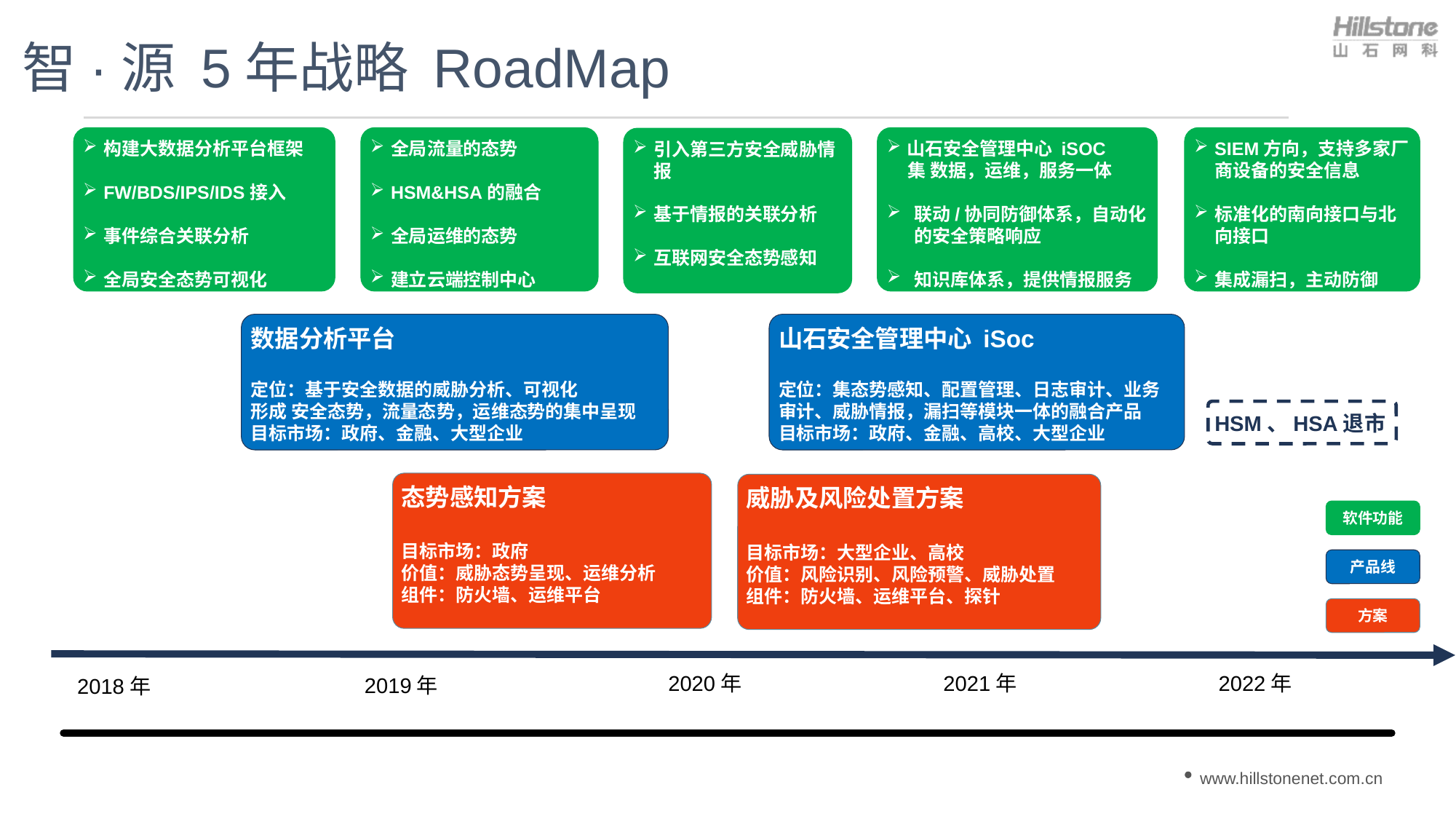

# 智·源 5年战略 RoadMap
32

构建大数据分析平台框架

FW/BDS/IPS/IDS接入

事件综合关联分析

全局安全态势可视化

全局流量的态势

HSM&HSA的融合

全局运维的态势

建立云端控制中心

山石安全管理中心 iSOC
    集 数据，运维，服务一体

联动/协同防御体系，自动化的安全策略响应

知识库体系，提供情报服务

SIEM方向，支持多家厂商设备的安全信息

标准化的南向接口与北向接口

集成漏扫，主动防御

引入第三方安全威胁情报

基于情报的关联分析

互联网安全态势感知

数据分析平台

定位：基于安全数据的威胁分析、可视化
形成 安全态势，流量态势，运维态势的集中呈现
目标市场：政府、金融、大型企业

山石安全管理中心 iSoc

定位：集态势感知、配置管理、日志审计、业务审计、威胁情报，漏扫等模块一体的融合产品
目标市场：政府、金融、高校、大型企业

HSM、HSA退市

态势感知方案

目标市场：政府
价值：威胁态势呈现、运维分析
组件：防火墙、运维平台

威胁及风险处置方案

目标市场：大型企业、高校
价值：风险识别、风险预警、威胁处置
组件：防火墙、运维平台、探针

软件功能

产品线

方案

2020年
2021年
2022年
2019年
2018年